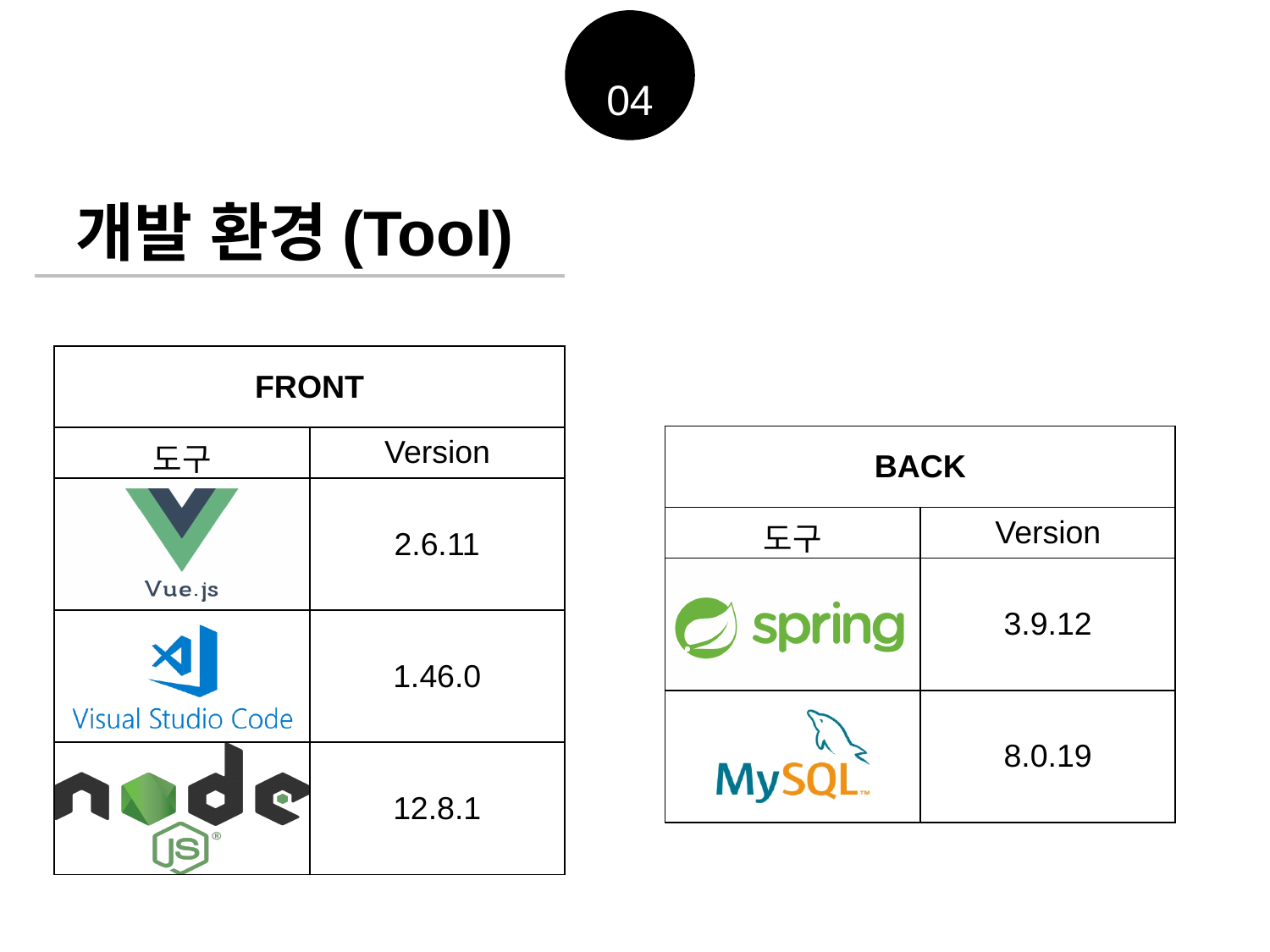

04
개발 환경(Tool)
| FRONT |  |
| --- | --- |
| 도구 | Version |
|  | 2.6.11 |
|  | 1.46.0 |
|  | 12.8.1 |
| BACK |  |
| --- | --- |
| 도구 | Version |
|  | 3.9.12 |
|  | 8.0.19 |